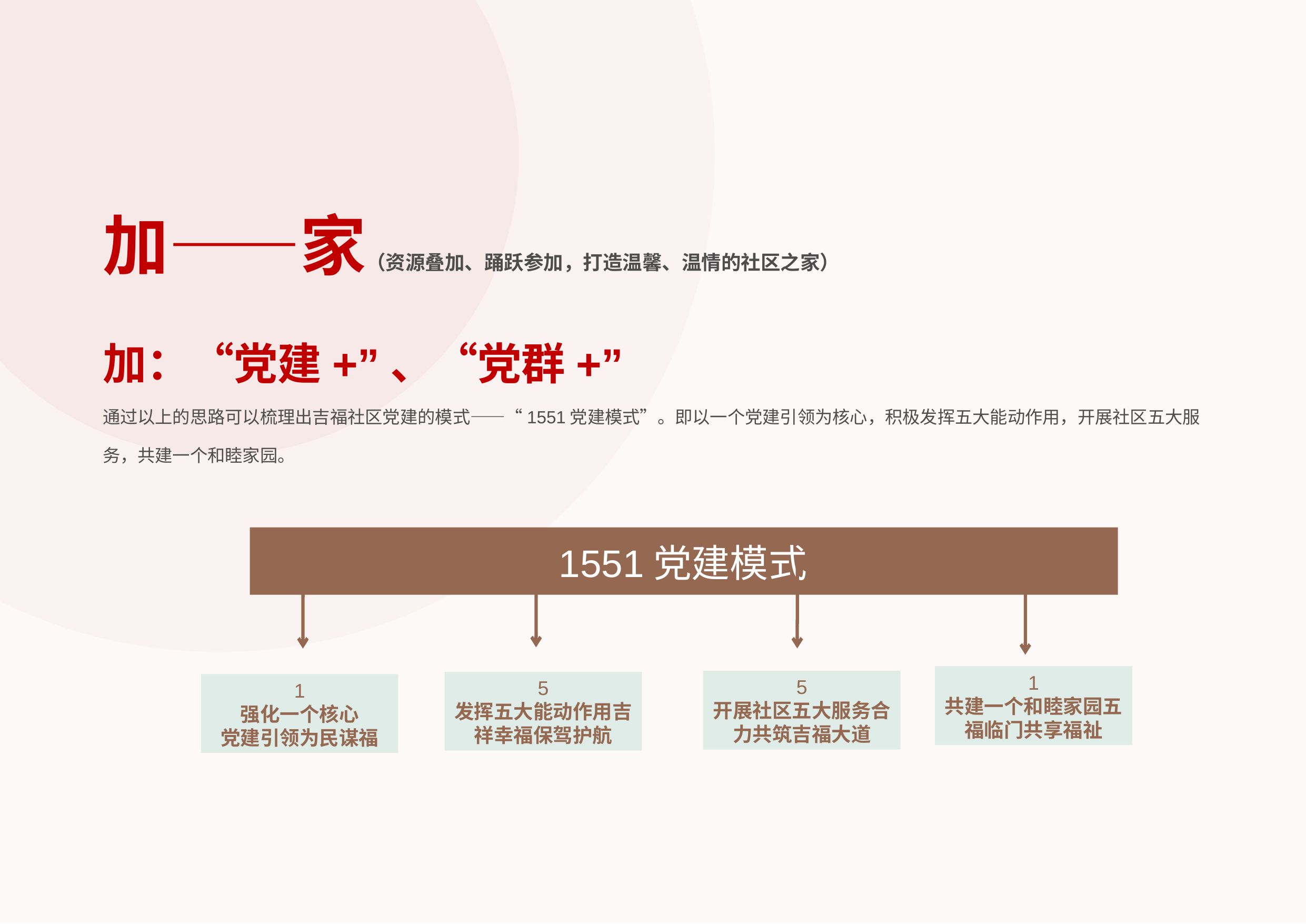

加——家（资源叠加、踊跃参加，打造温馨、温情的社区之家）
加：“党建+”、“党群+”
通过以上的思路可以梳理出吉福社区党建的模式——“1551党建模式”。即以一个党建引领为核心，积极发挥五大能动作用，开展社区五大服务，共建一个和睦家园。

1551党建模式
1
共建一个和睦家园五福临门共享福祉
5
开展社区五大服务合力共筑吉福大道
5
发挥五大能动作用吉祥幸福保驾护航
1
强化一个核心
党建引领为民谋福